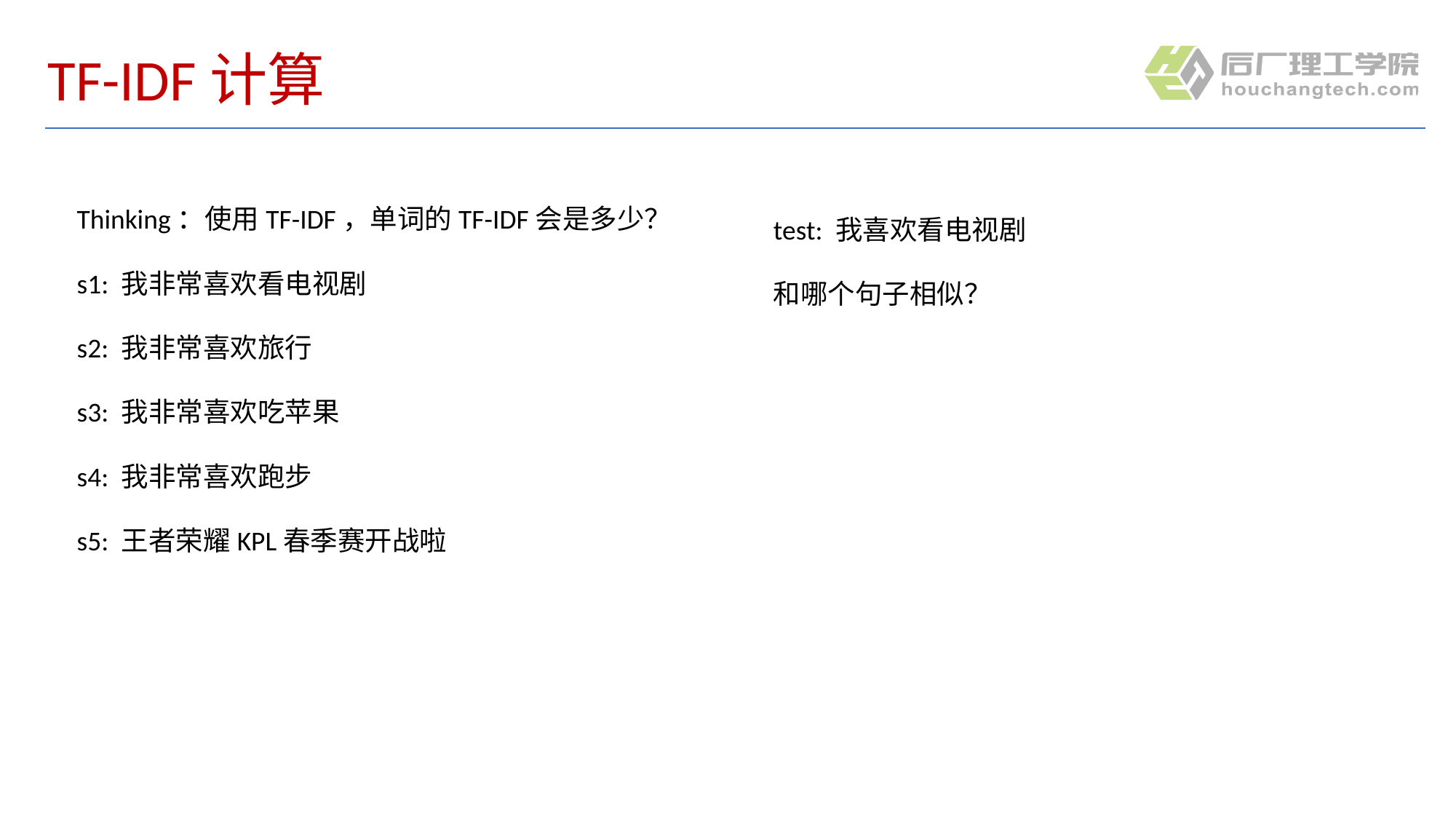

# TF-IDF计算
Thinking：使用TF-IDF，单词的TF-IDF会是多少？
s1: 我非常喜欢看电视剧
s2: 我非常喜欢旅行
s3: 我非常喜欢吃苹果
s4: 我非常喜欢跑步
s5: 王者荣耀KPL春季赛开战啦

test: 我喜欢看电视剧
和哪个句子相似？